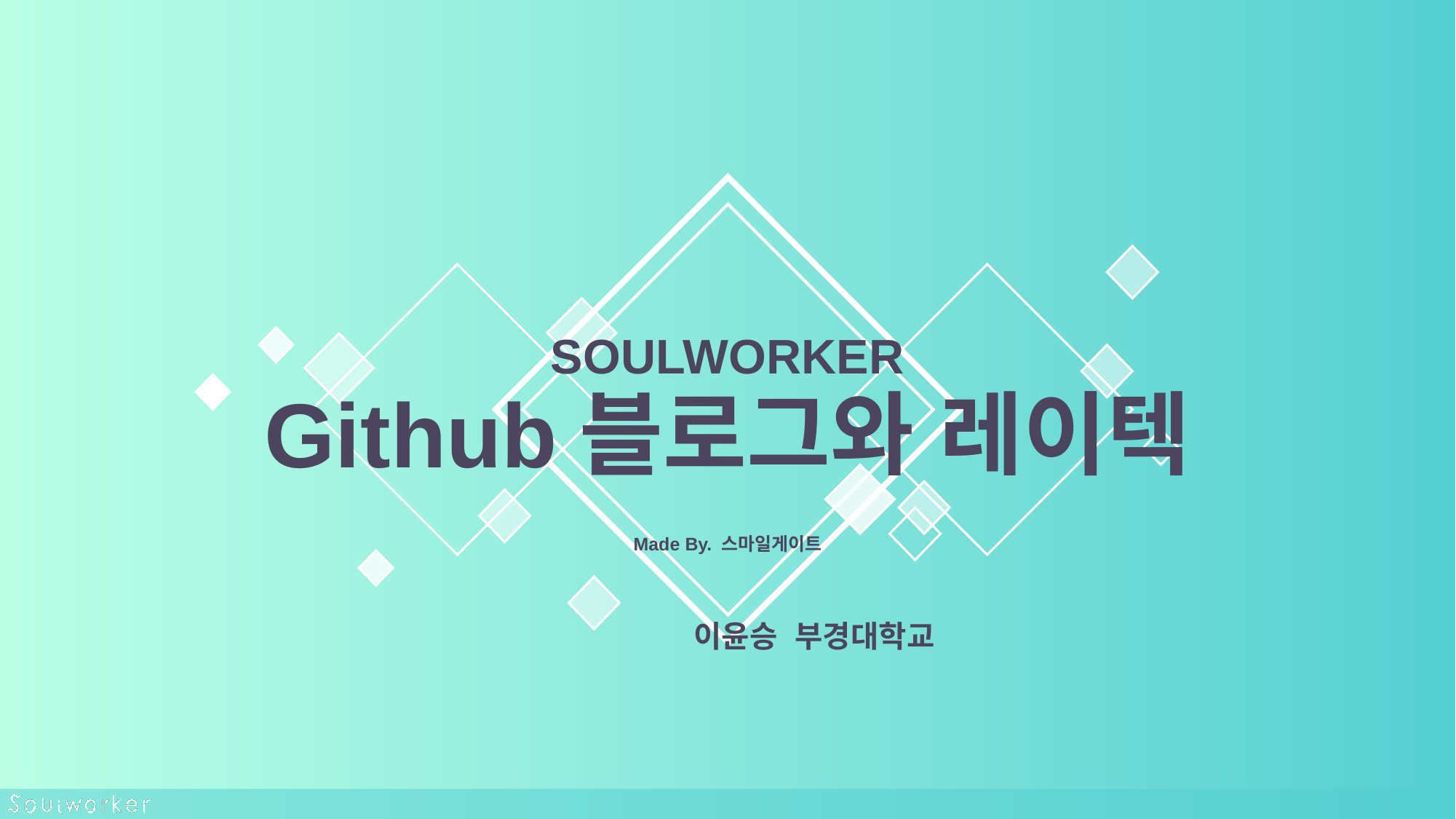

SOULWORKER
Github블로그와 레이텍

Made By. 스마일게이트
이윤승  부경대학교